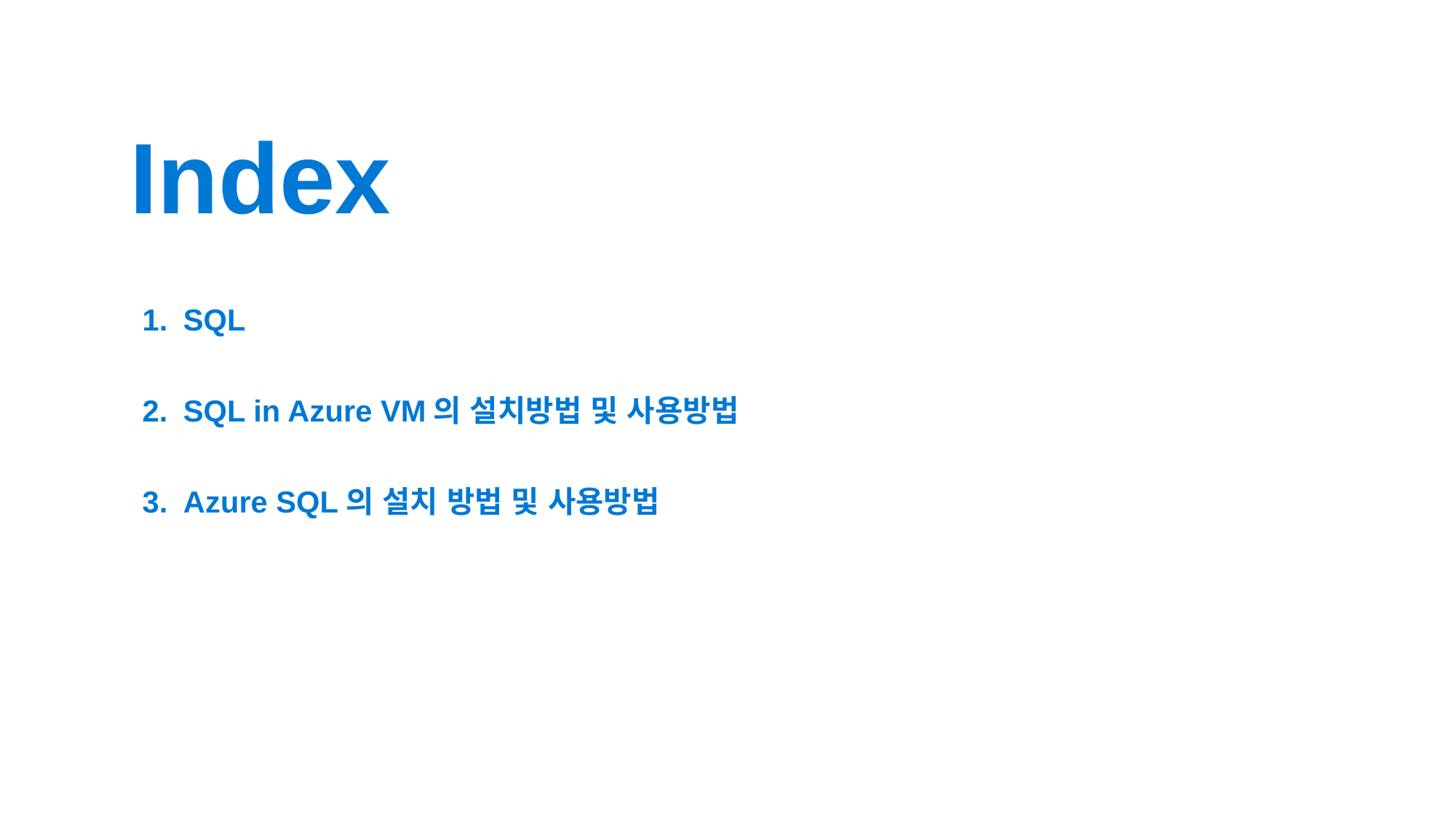

Index
SQL
SQL in Azure VM의 설치방법 및 사용방법
Azure SQL의 설치 방법 및 사용방법